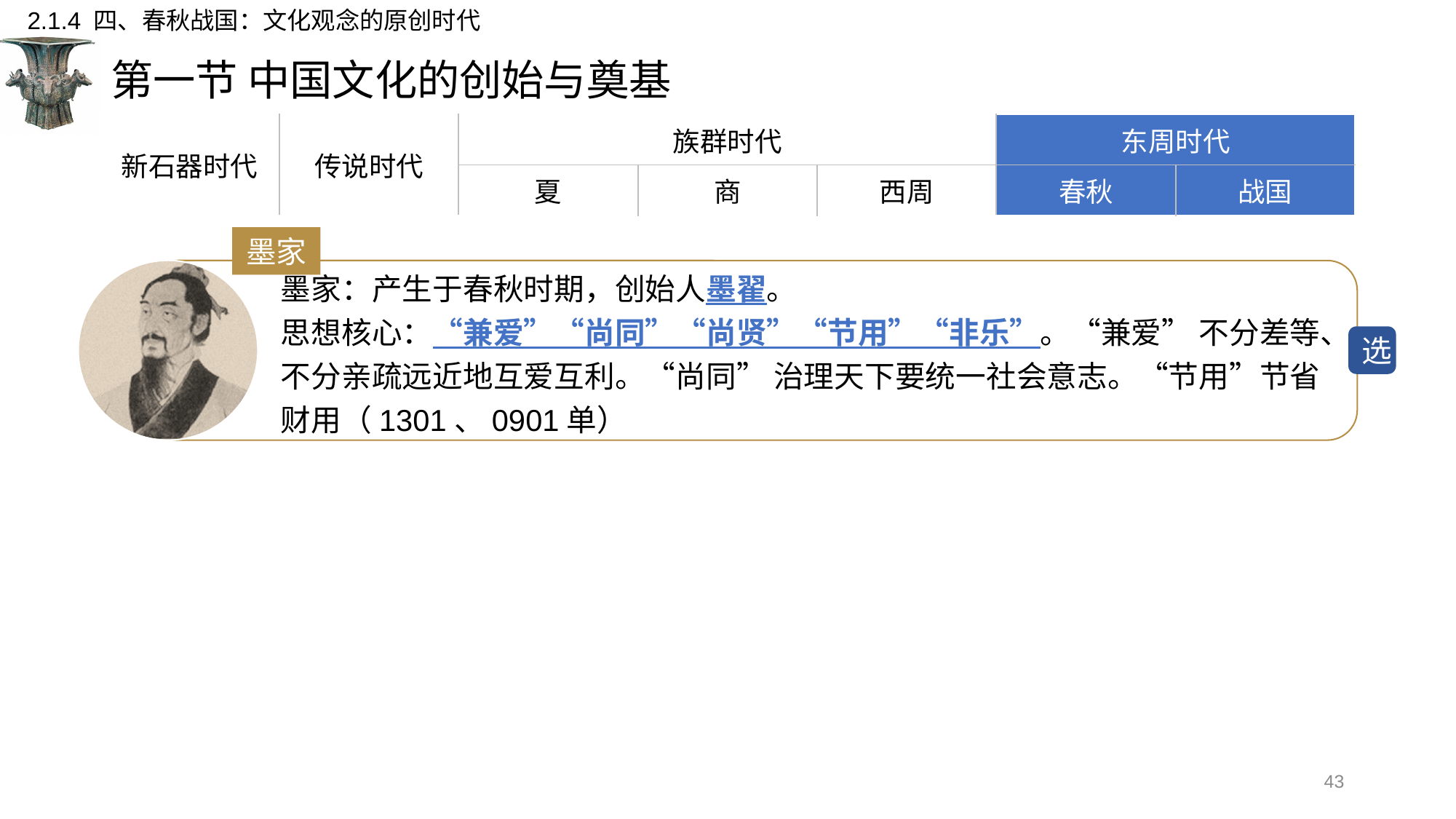

2.1.4 四、春秋战国：文化观念的原创时代
# 第一节 中国文化的创始与奠基
| 新石器时代 | 传说时代 | 族群时代 |  |  | 东周时代 |  |
| --- | --- | --- | --- | --- | --- | --- |
|  |  | 夏 | 商 | 西周 | 春秋 | 战国 |
墨家

墨家：产生于春秋时期，创始人墨翟。
思想核心：“兼爱”“尚同”“尚贤”“节用”“非乐”。“兼爱” 不分差等、不分亲疏远近地互爱互利。“尚同” 治理天下要统一社会意志。“节用”节省财用（1301、0901单）
选
43